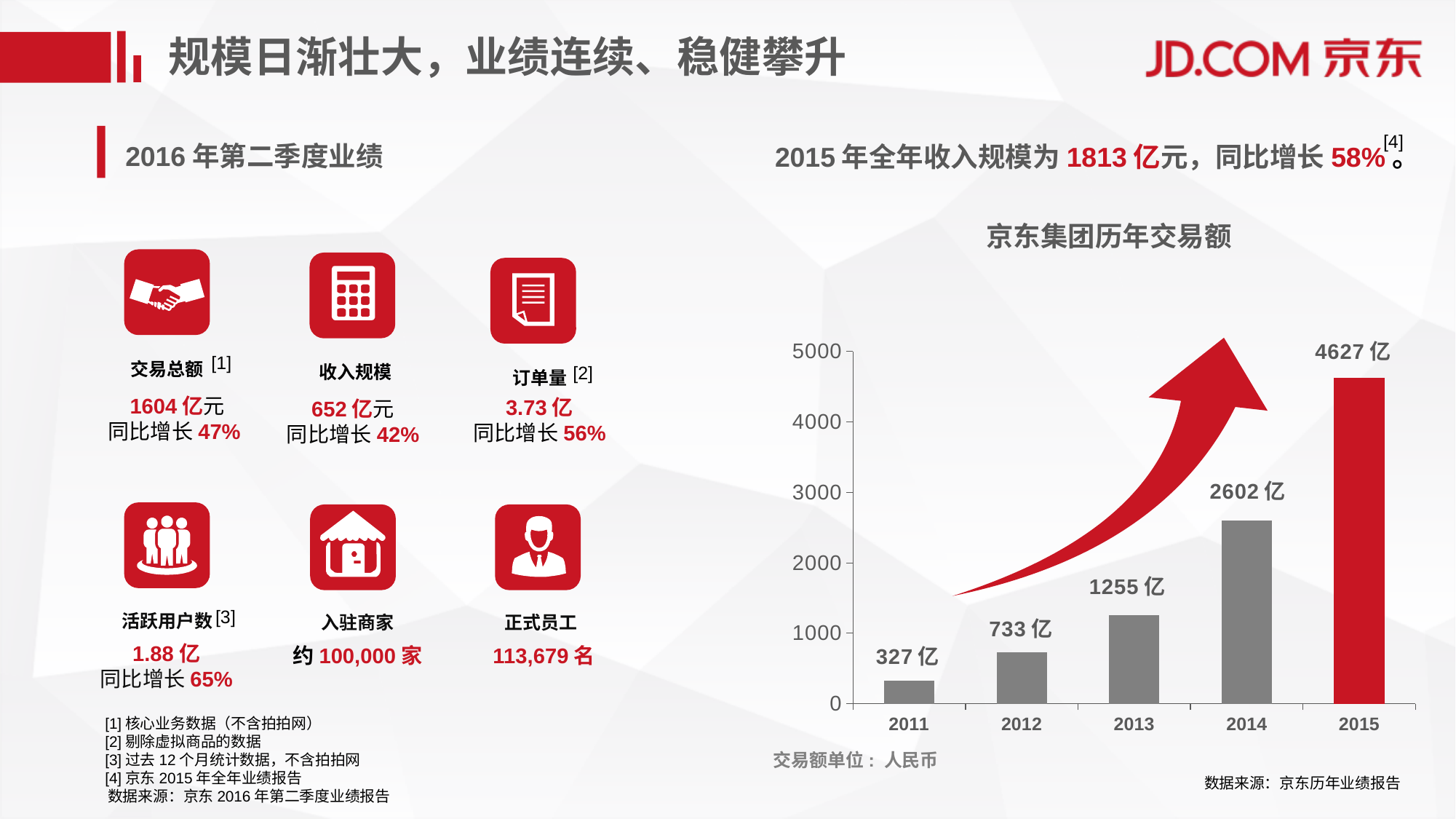

规模日渐壮大，业绩连续、稳健攀升
[4]

2016年第二季度业绩
2015年全年收入规模为1813亿元，同比增长58%。

### Chart

| Category | GMV |
|---|---|
| 2011 | 327.0 |
| 2012 | 733.0 |
| 2013 | 1255.0 |
| 2014 | 2602.0 |
| 2015 | 4627.0 |
京东集团历年交易额

[1]
[2]
交易总额
收入规模
订单量
 1604亿元
同比增长47%
3.73亿
同比增长56%
652亿元
同比增长42%

[3]
活跃用户数

入驻商家
正式员工
1.88亿
同比增长65%
约100,000家
113,679名
 [1]核心业务数据（不含拍拍网）
 [2]剔除虚拟商品的数据
 [3]过去12个月统计数据，不含拍拍网
 [4]京东2015年全年业绩报告
 数据来源：京东2016年第二季度业绩报告
交易额单位: 人民币
数据来源：京东历年业绩报告